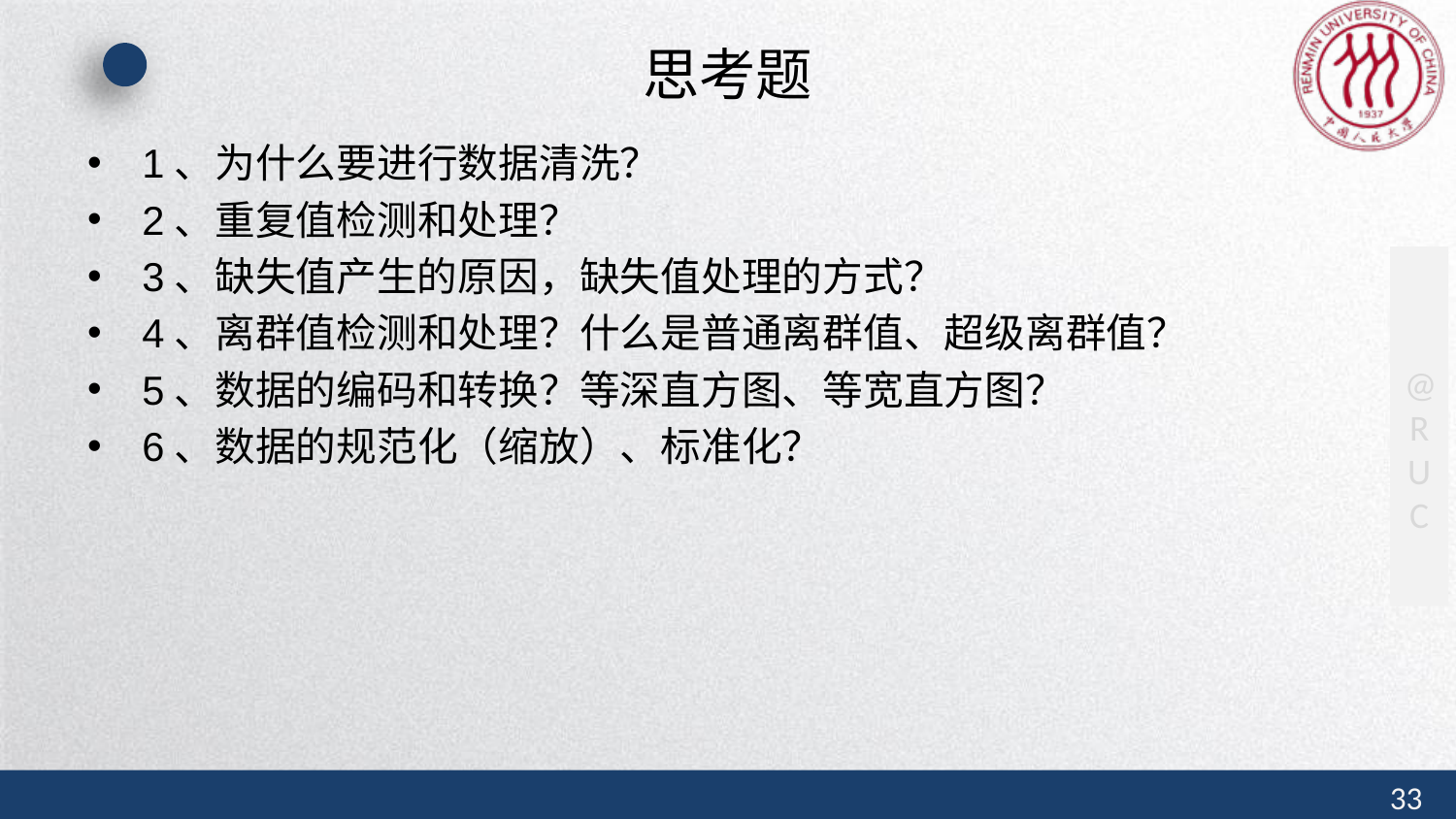

# 思考题
1、为什么要进行数据清洗？
2、重复值检测和处理？
3、缺失值产生的原因，缺失值处理的方式？
4、离群值检测和处理？什么是普通离群值、超级离群值？
5、数据的编码和转换？等深直方图、等宽直方图？
6、数据的规范化（缩放）、标准化？